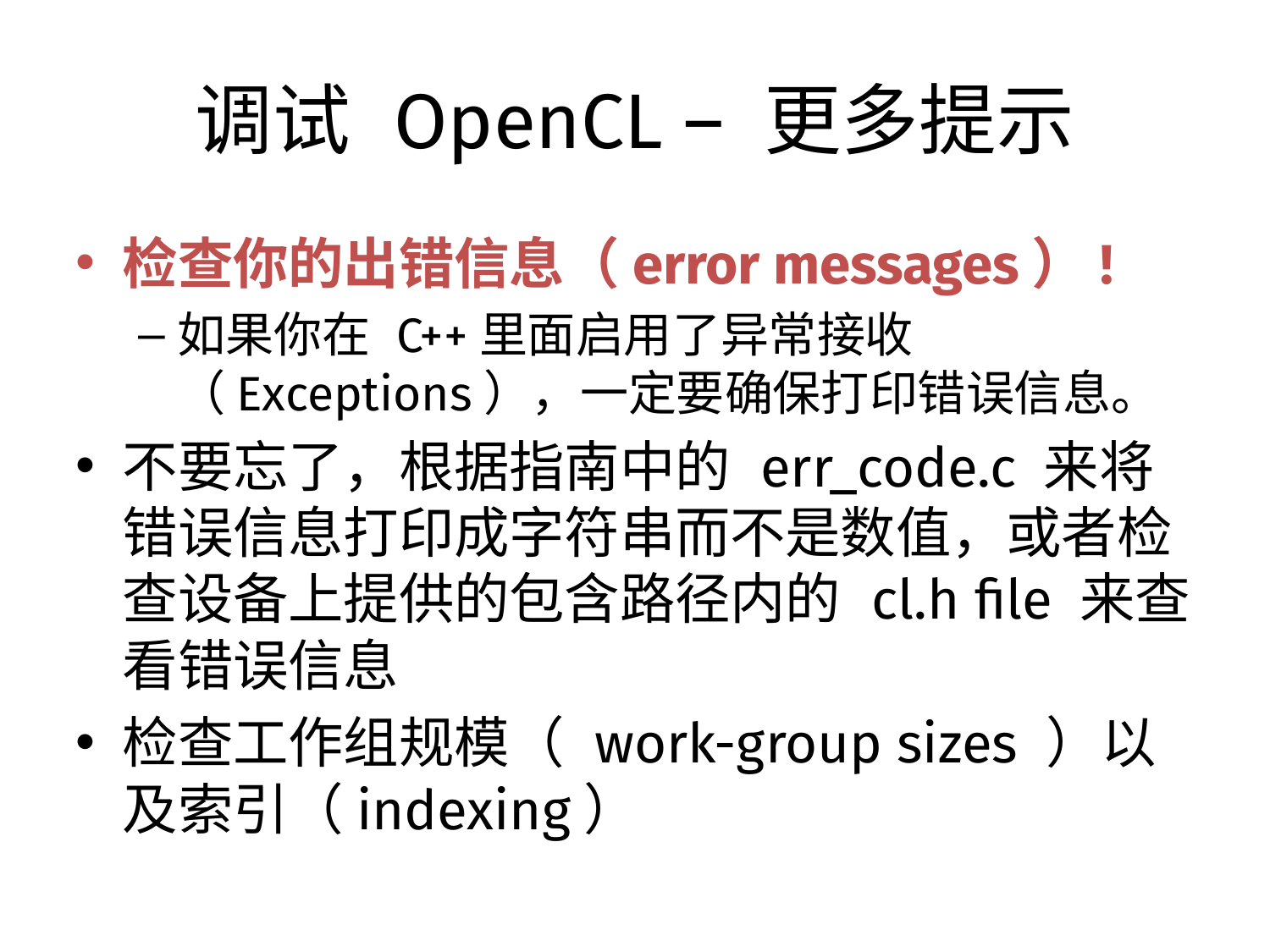

调试 OpenCL – 更多提示
检查你的出错信息（error messages）!
如果你在 C++里面启用了异常接收（Exceptions），一定要确保打印错误信息。
不要忘了，根据指南中的 err_code.c 来将错误信息打印成字符串而不是数值，或者检查设备上提供的包含路径内的 cl.h file 来查看错误信息
检查工作组规模（ work-group sizes ）以及索引（indexing）